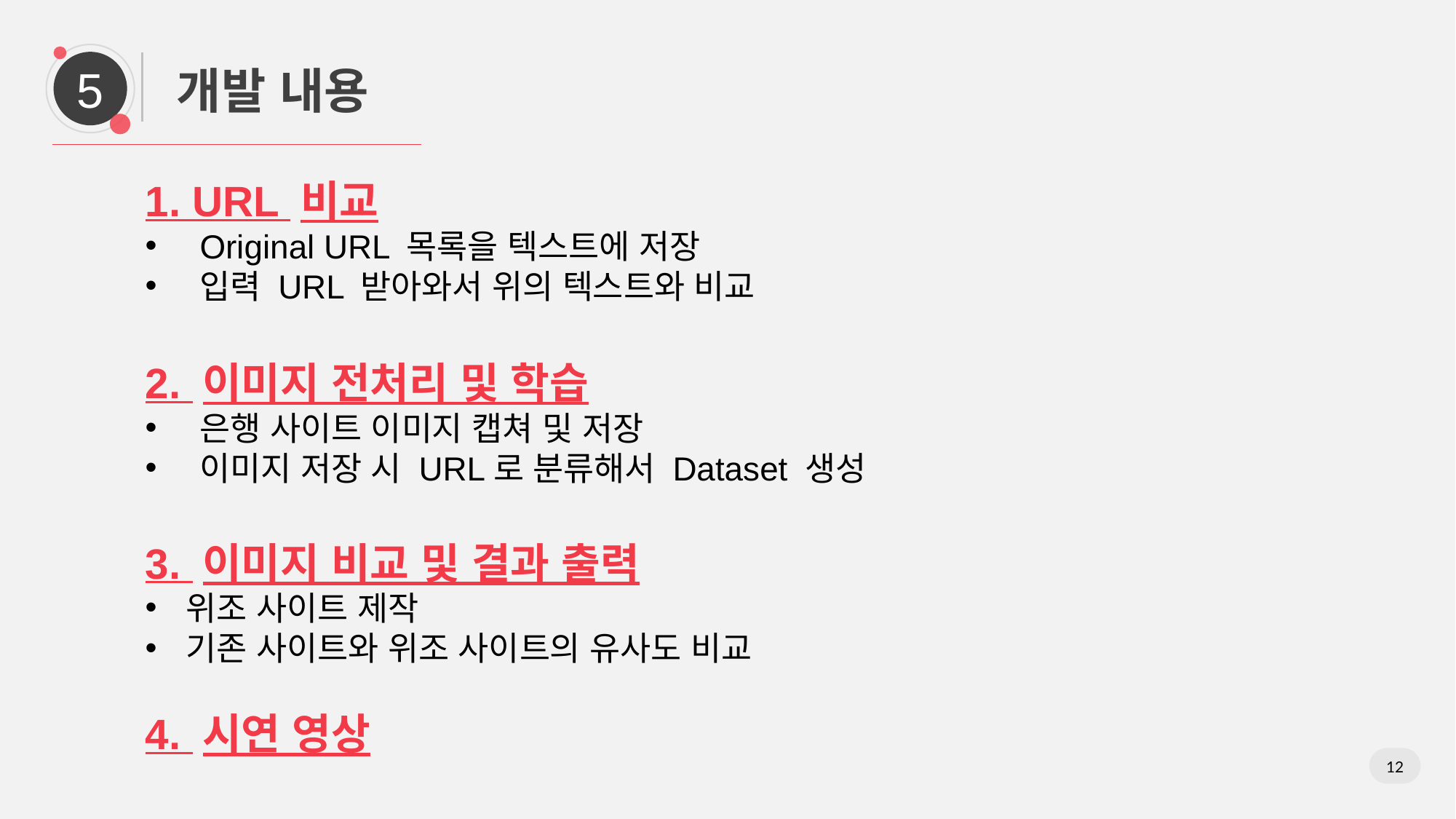

5

개발 내용
1. URL 비교
Original URL 목록을 텍스트에 저장
입력 URL 받아와서 위의 텍스트와 비교

2. 이미지 전처리 및 학습
은행 사이트 이미지 캡쳐 및 저장
이미지 저장 시 URL로 분류해서 Dataset 생성

3. 이미지 비교 및 결과 출력
위조 사이트 제작
기존 사이트와 위조 사이트의 유사도 비교

4. 시연 영상

12